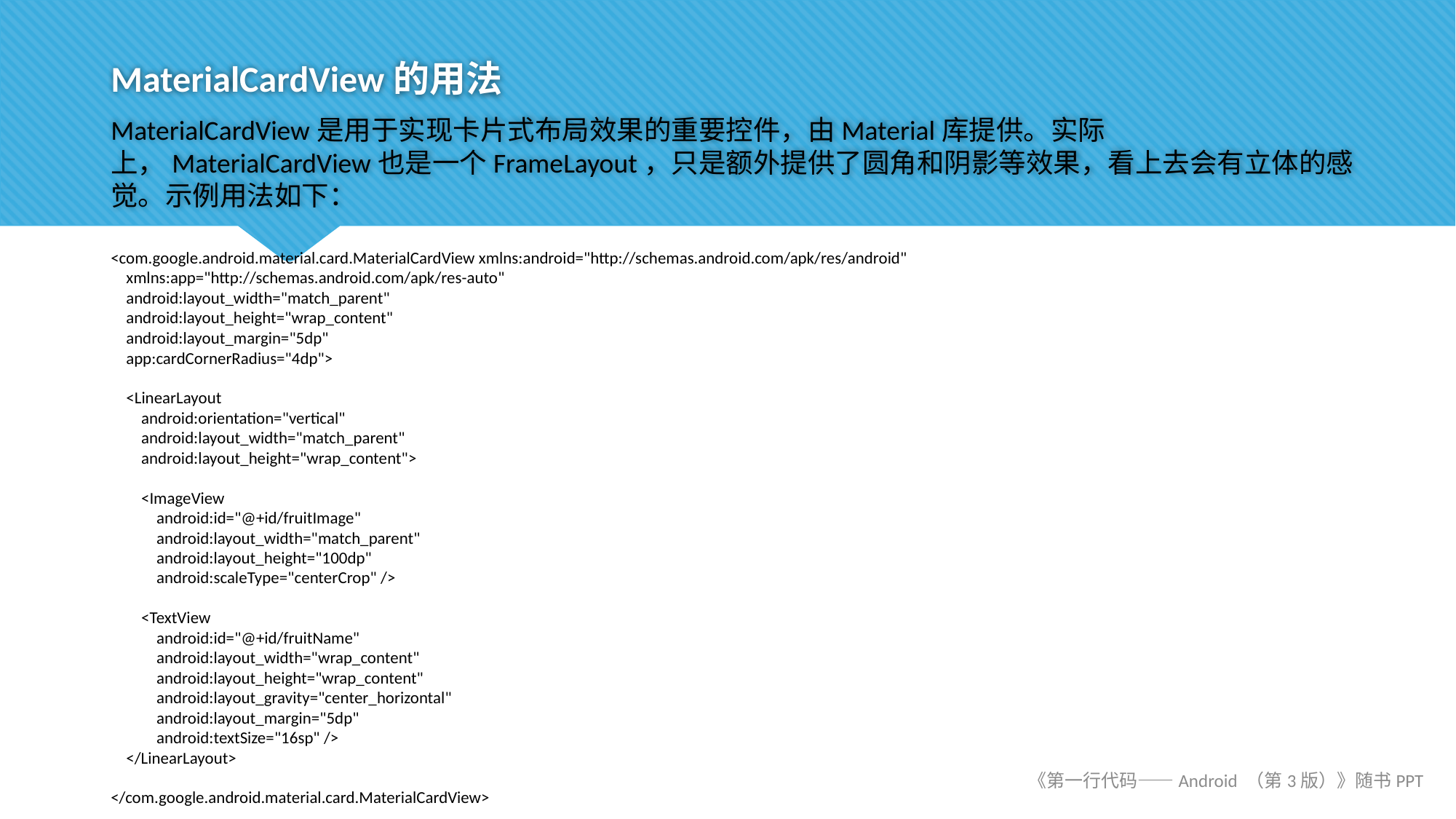

# MaterialCardView的用法
MaterialCardView是用于实现卡片式布局效果的重要控件，由Material库提供。实际上，MaterialCardView也是一个FrameLayout，只是额外提供了圆角和阴影等效果，看上去会有立体的感觉。示例用法如下：
<com.google.android.material.card.MaterialCardView xmlns:android="http://schemas.android.com/apk/res/android"
    xmlns:app="http://schemas.android.com/apk/res-auto"
    android:layout_width="match_parent"
    android:layout_height="wrap_content"
    android:layout_margin="5dp"
    app:cardCornerRadius="4dp">

    <LinearLayout
        android:orientation="vertical"
        android:layout_width="match_parent"
        android:layout_height="wrap_content">

        <ImageView
            android:id="@+id/fruitImage"
            android:layout_width="match_parent"
            android:layout_height="100dp"
            android:scaleType="centerCrop" />

        <TextView
            android:id="@+id/fruitName"
            android:layout_width="wrap_content"
            android:layout_height="wrap_content"
            android:layout_gravity="center_horizontal"
            android:layout_margin="5dp"
            android:textSize="16sp" />
    </LinearLayout>

</com.google.android.material.card.MaterialCardView>